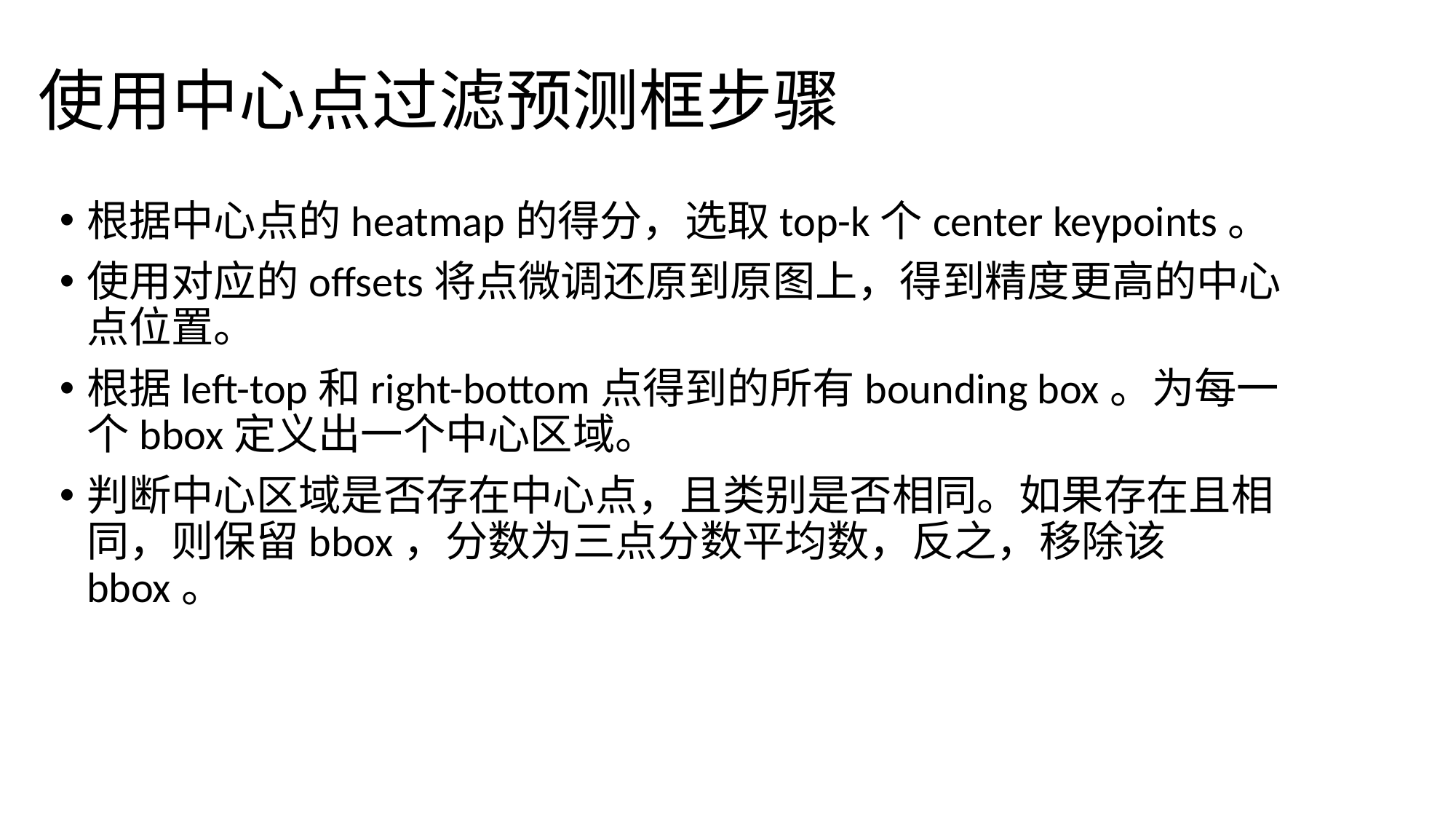

# 使用中心点过滤预测框步骤
根据中心点的heatmap的得分，选取top-k个center keypoints。
使用对应的offsets将点微调还原到原图上，得到精度更高的中心点位置。
根据left-top和right-bottom点得到的所有bounding box。为每一个bbox定义出一个中心区域。
判断中心区域是否存在中心点，且类别是否相同。如果存在且相同，则保留bbox，分数为三点分数平均数，反之，移除该bbox。